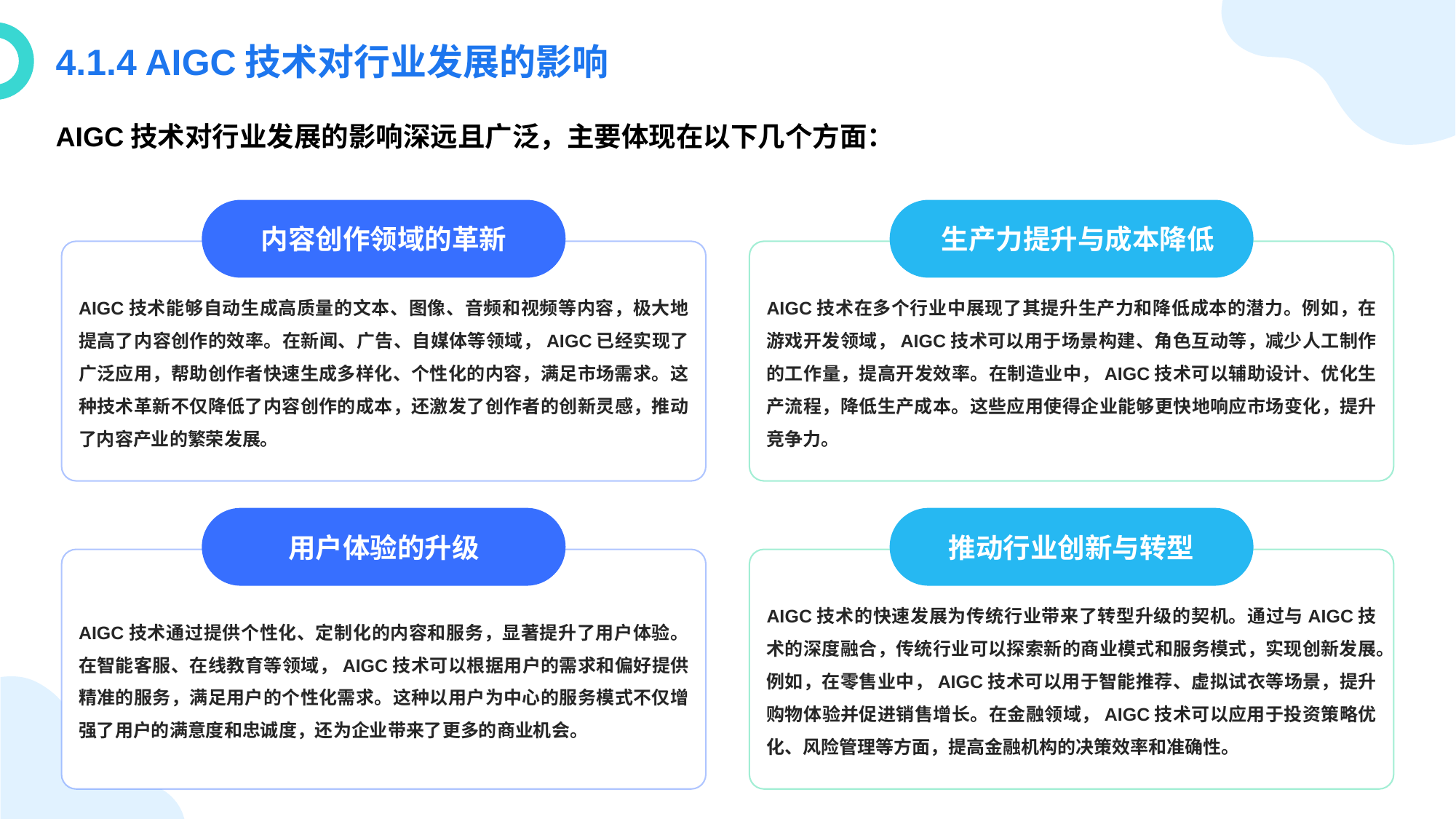

4.1.4 AIGC技术对行业发展的影响

AIGC技术对行业发展的影响深远且广泛，主要体现在以下几个方面：
内容创作领域的革新
 生产力提升与成本降低
AIGC技术能够自动生成高质量的文本、图像、音频和视频等内容，极大地提高了内容创作的效率。在新闻、广告、自媒体等领域，AIGC已经实现了广泛应用，帮助创作者快速生成多样化、个性化的内容，满足市场需求。这种技术革新不仅降低了内容创作的成本，还激发了创作者的创新灵感，推动了内容产业的繁荣发展。
AIGC技术在多个行业中展现了其提升生产力和降低成本的潜力。例如，在游戏开发领域，AIGC技术可以用于场景构建、角色互动等，减少人工制作的工作量，提高开发效率。在制造业中，AIGC技术可以辅助设计、优化生产流程，降低生产成本。这些应用使得企业能够更快地响应市场变化，提升竞争力。
用户体验的升级
推动行业创新与转型
AIGC技术通过提供个性化、定制化的内容和服务，显著提升了用户体验。在智能客服、在线教育等领域，AIGC技术可以根据用户的需求和偏好提供精准的服务，满足用户的个性化需求。这种以用户为中心的服务模式不仅增强了用户的满意度和忠诚度，还为企业带来了更多的商业机会。
AIGC技术的快速发展为传统行业带来了转型升级的契机。通过与AIGC技术的深度融合，传统行业可以探索新的商业模式和服务模式，实现创新发展。例如，在零售业中，AIGC技术可以用于智能推荐、虚拟试衣等场景，提升购物体验并促进销售增长。在金融领域，AIGC技术可以应用于投资策略优化、风险管理等方面，提高金融机构的决策效率和准确性。